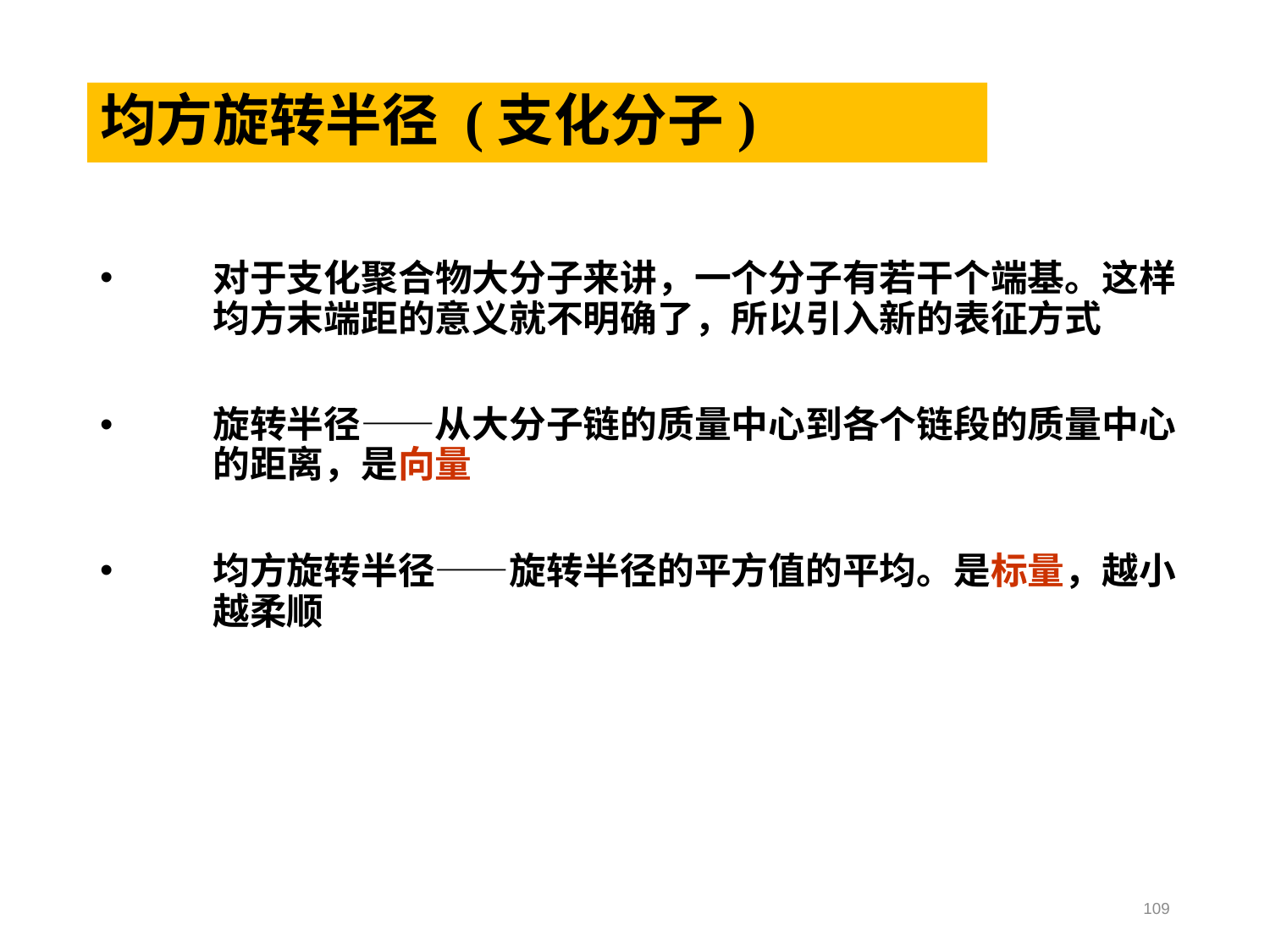

# 均方旋转半径 (支化分子)
对于支化聚合物大分子来讲，一个分子有若干个端基。这样均方末端距的意义就不明确了，所以引入新的表征方式

旋转半径——从大分子链的质量中心到各个链段的质量中心的距离，是向量

均方旋转半径——旋转半径的平方值的平均。是标量，越小越柔顺
109